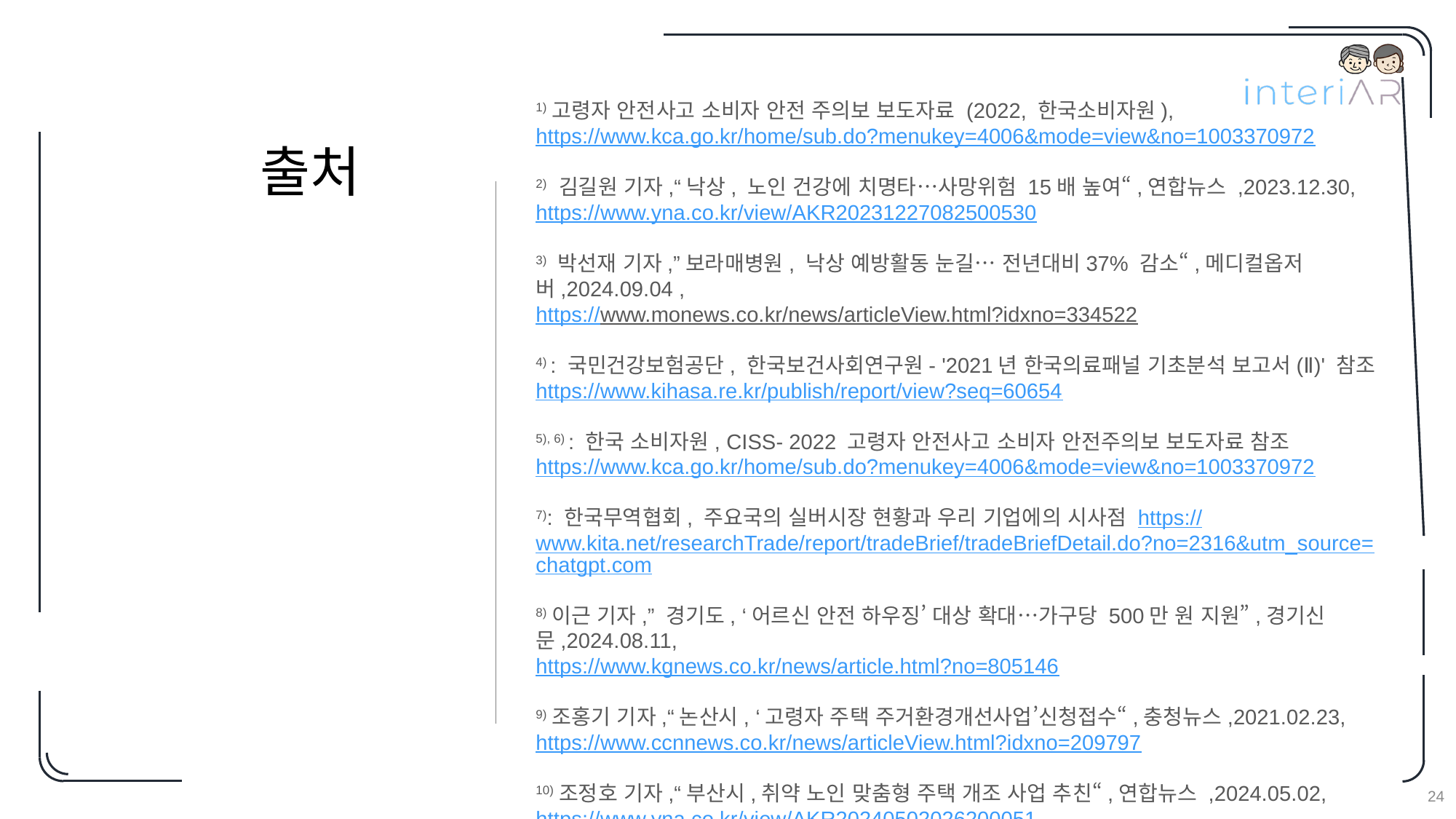

1)고령자 안전사고 소비자 안전 주의보 보도자료 (2022, 한국소비자원),
https://www.kca.go.kr/home/sub.do?menukey=4006&mode=view&no=1003370972

2)  김길원 기자,“낙상, 노인 건강에 치명타…사망위험 15배 높여“,연합뉴스 ,2023.12.30,
https://www.yna.co.kr/view/AKR20231227082500530

3) 박선재 기자,”보라매병원, 낙상 예방활동 눈길… 전년대비37% 감소“,메디컬옵저버,2024.09.04 ,
https://www.monews.co.kr/news/articleView.html?idxno=334522

4) : 국민건강보험공단, 한국보건사회연구원- '2021년 한국의료패널 기초분석 보고서(Ⅱ)' 참조
https://www.kihasa.re.kr/publish/report/view?seq=60654

5), 6) : 한국 소비자원, CISS- 2022 고령자 안전사고 소비자 안전주의보 보도자료 참조
https://www.kca.go.kr/home/sub.do?menukey=4006&mode=view&no=1003370972

7): 한국무역협회, 주요국의 실버시장 현황과 우리 기업에의 시사점 https://www.kita.net/researchTrade/report/tradeBrief/tradeBriefDetail.do?no=2316&utm_source=chatgpt.com

8)이근 기자,” 경기도, ‘어르신 안전 하우징’ 대상 확대…가구당 500만 원 지원”,경기신문,2024.08.11,
https://www.kgnews.co.kr/news/article.html?no=805146

9)조홍기 기자,“논산시, ‘고령자 주택 주거환경개선사업’신청접수“,충청뉴스,2021.02.23,
https://www.ccnnews.co.kr/news/articleView.html?idxno=209797

10)조정호 기자,“부산시,취약 노인 맞춤형 주택 개조 사업 추친“,연합뉴스 ,2024.05.02,
https://www.yna.co.kr/view/AKR20240502026200051

출처
24